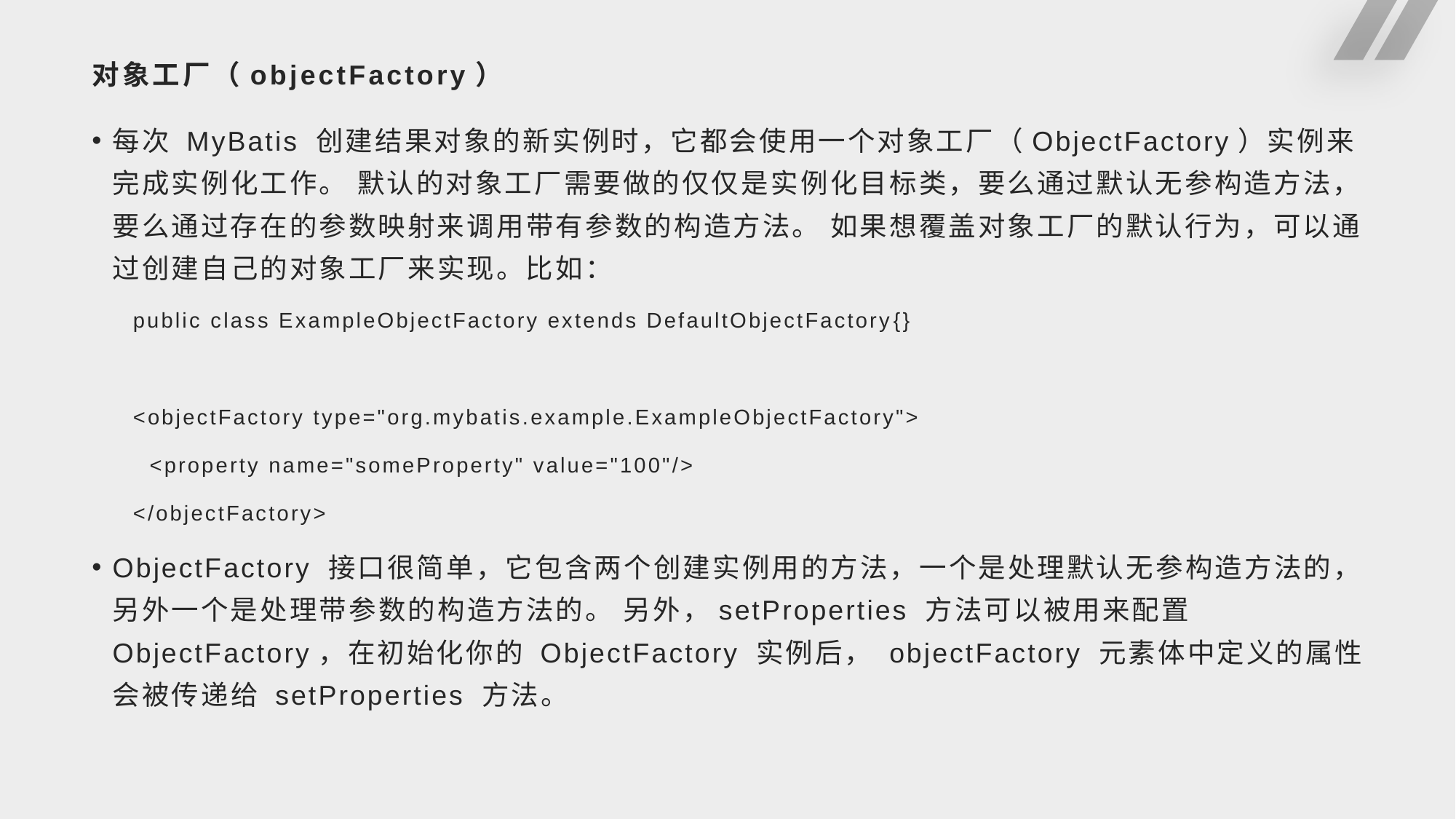

# 对象工厂（objectFactory）
每次 MyBatis 创建结果对象的新实例时，它都会使用一个对象工厂（ObjectFactory）实例来完成实例化工作。 默认的对象工厂需要做的仅仅是实例化目标类，要么通过默认无参构造方法，要么通过存在的参数映射来调用带有参数的构造方法。 如果想覆盖对象工厂的默认行为，可以通过创建自己的对象工厂来实现。比如：
public class ExampleObjectFactory extends DefaultObjectFactory{}

<objectFactory type="org.mybatis.example.ExampleObjectFactory">
  <property name="someProperty" value="100"/>
</objectFactory>
ObjectFactory 接口很简单，它包含两个创建实例用的方法，一个是处理默认无参构造方法的，另外一个是处理带参数的构造方法的。 另外，setProperties 方法可以被用来配置 ObjectFactory，在初始化你的 ObjectFactory 实例后， objectFactory 元素体中定义的属性会被传递给 setProperties 方法。